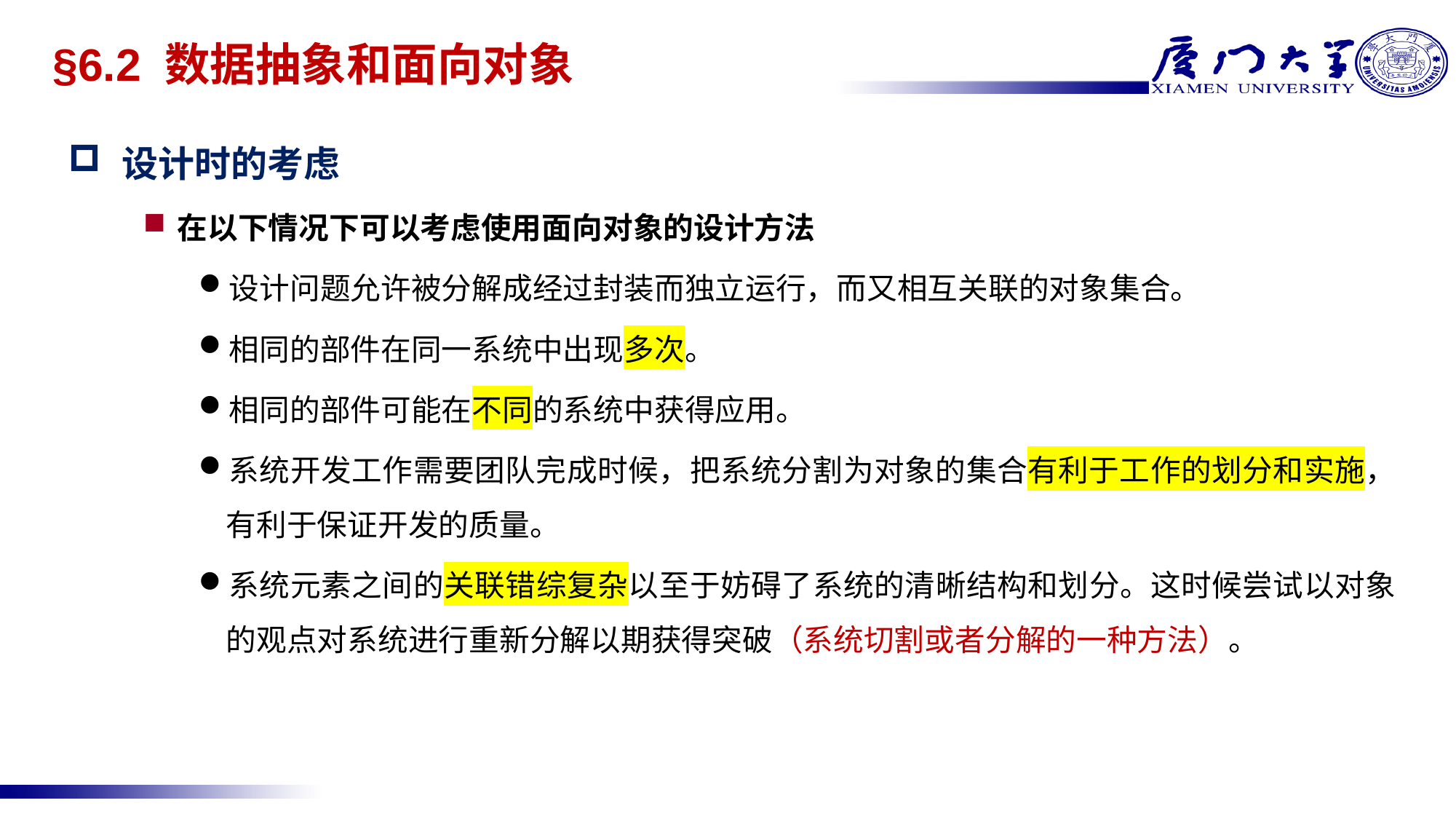

# §6.2 数据抽象和面向对象
设计时的考虑
在以下情况下可以考虑使用面向对象的设计方法
设计问题允许被分解成经过封装而独立运行，而又相互关联的对象集合。
相同的部件在同一系统中出现多次。
相同的部件可能在不同的系统中获得应用。
系统开发工作需要团队完成时候，把系统分割为对象的集合有利于工作的划分和实施，有利于保证开发的质量。
系统元素之间的关联错综复杂以至于妨碍了系统的清晰结构和划分。这时候尝试以对象的观点对系统进行重新分解以期获得突破（系统切割或者分解的一种方法）。